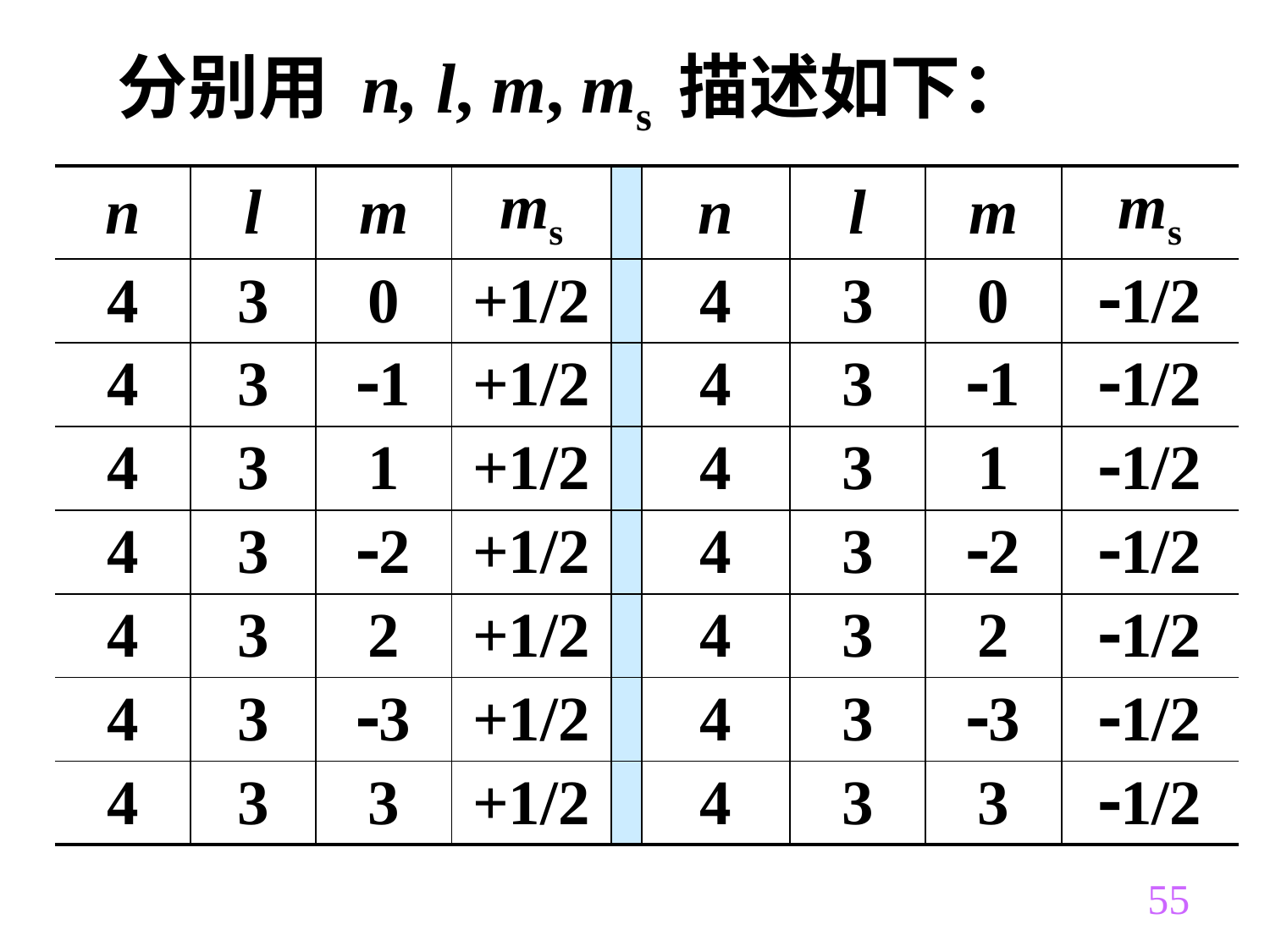

分别用 n, l, m, ms 描述如下：
| n | l | m | ms |  | n | l | m | ms |
| --- | --- | --- | --- | --- | --- | --- | --- | --- |
| 4 | 3 | 0 | +1/2 |  | 4 | 3 | 0 | −1/2 |
| 4 | 3 | −1 | +1/2 |  | 4 | 3 | −1 | −1/2 |
| 4 | 3 | 1 | +1/2 |  | 4 | 3 | 1 | −1/2 |
| 4 | 3 | −2 | +1/2 |  | 4 | 3 | −2 | −1/2 |
| 4 | 3 | 2 | +1/2 |  | 4 | 3 | 2 | −1/2 |
| 4 | 3 | −3 | +1/2 |  | 4 | 3 | −3 | −1/2 |
| 4 | 3 | 3 | +1/2 |  | 4 | 3 | 3 | −1/2 |